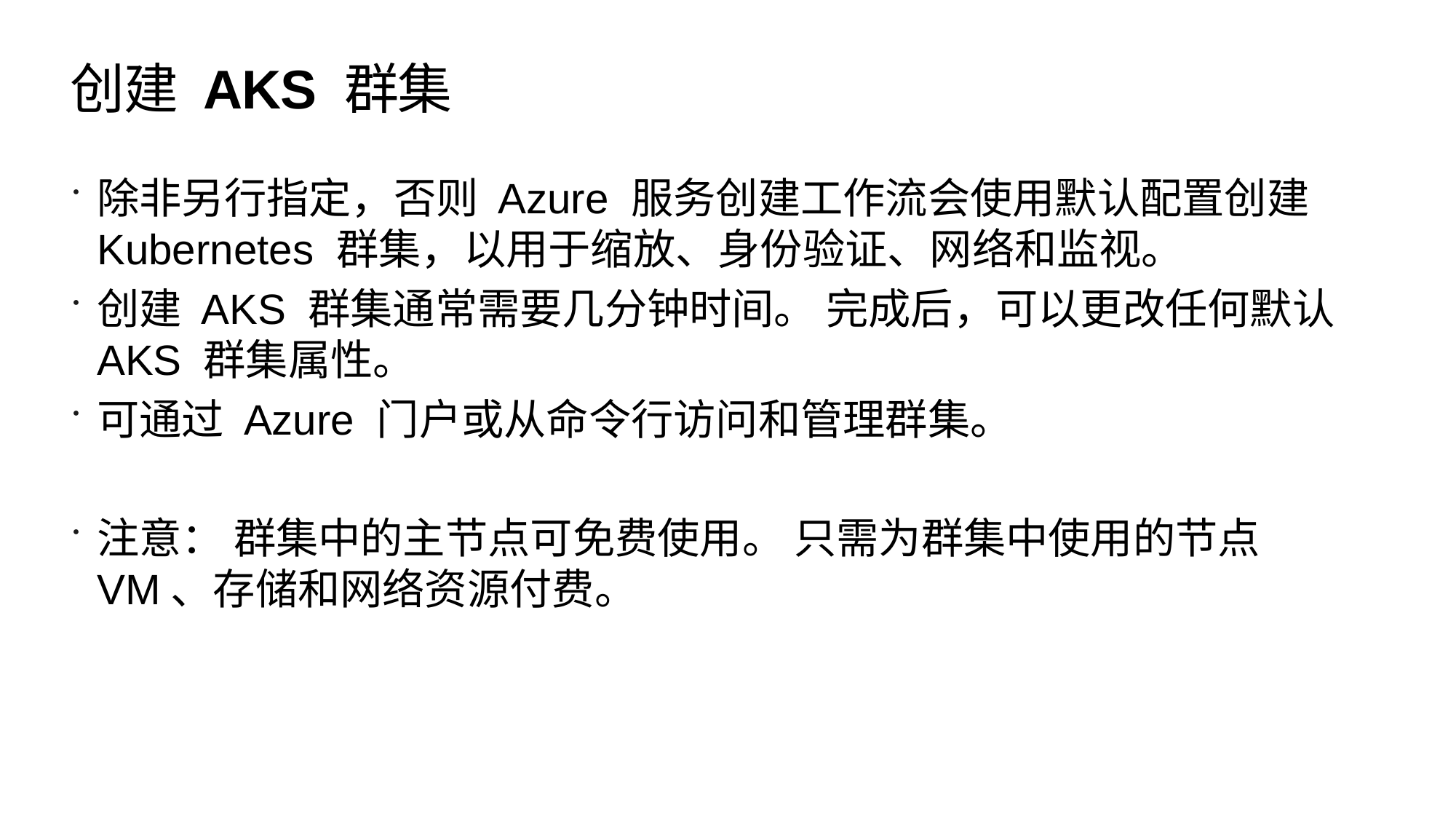

# 创建 AKS 群集
除非另行指定，否则 Azure 服务创建工作流会使用默认配置创建 Kubernetes 群集，以用于缩放、身份验证、网络和监视。
创建 AKS 群集通常需要几分钟时间。 完成后，可以更改任何默认 AKS 群集属性。
可通过 Azure 门户或从命令行访问和管理群集。

注意： 群集中的主节点可免费使用。 只需为群集中使用的节点 VM、存储和网络资源付费。